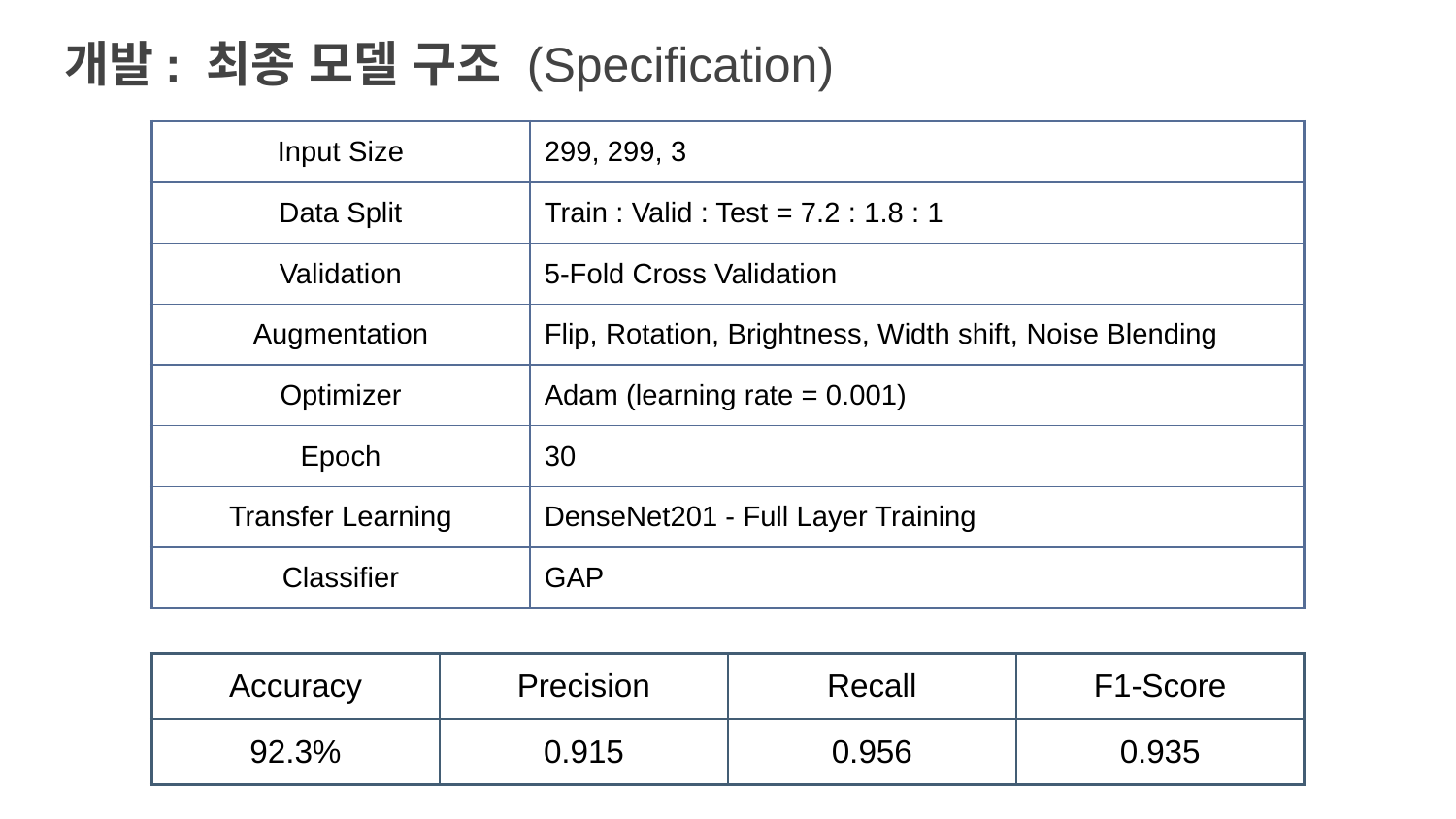

개발: 최종 모델 구조 (Specification)
| Input Size | 299, 299, 3 |
| --- | --- |
| Data Split | Train : Valid : Test = 7.2 : 1.8 : 1 |
| Validation | 5-Fold Cross Validation |
| Augmentation | Flip, Rotation, Brightness, Width shift, Noise Blending |
| Optimizer | Adam (learning rate = 0.001) |
| Epoch | 30 |
| Transfer Learning | DenseNet201 - Full Layer Training |
| Classifier | GAP |
| Accuracy | Precision | Recall | F1-Score |
| --- | --- | --- | --- |
| 92.3% | 0.915 | 0.956 | 0.935 |